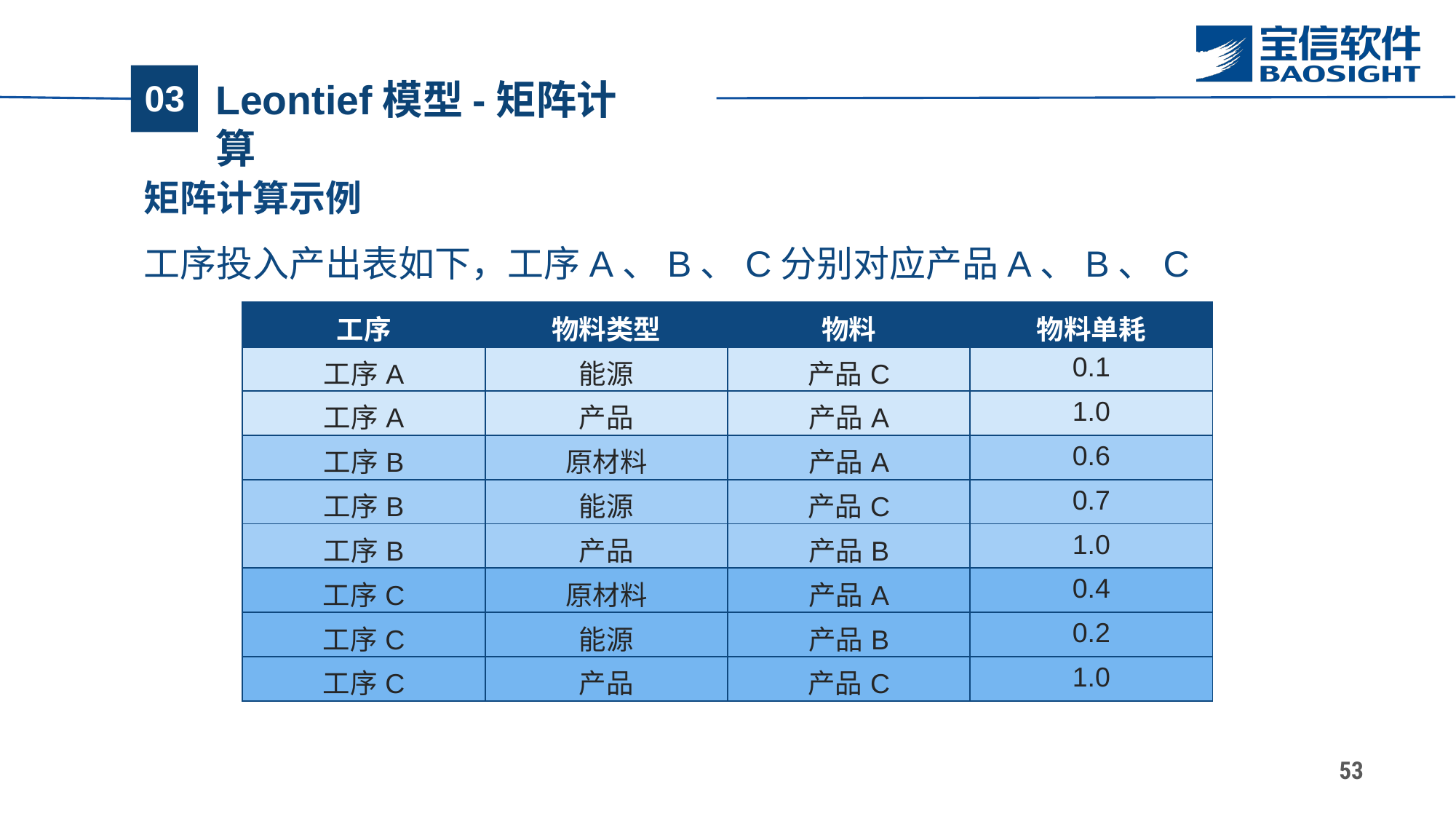

# Leontief模型-矩阵计算
03
矩阵计算示例
工序投入产出表如下，工序A、B、C分别对应产品A、B、C
| 工序 | 物料类型 | 物料 | 物料单耗 |
| --- | --- | --- | --- |
| 工序A | 能源 | 产品C | 0.1 |
| 工序A | 产品 | 产品A | 1.0 |
| 工序B | 原材料 | 产品A | 0.6 |
| 工序B | 能源 | 产品C | 0.7 |
| 工序B | 产品 | 产品B | 1.0 |
| 工序C | 原材料 | 产品A | 0.4 |
| 工序C | 能源 | 产品B | 0.2 |
| 工序C | 产品 | 产品C | 1.0 |